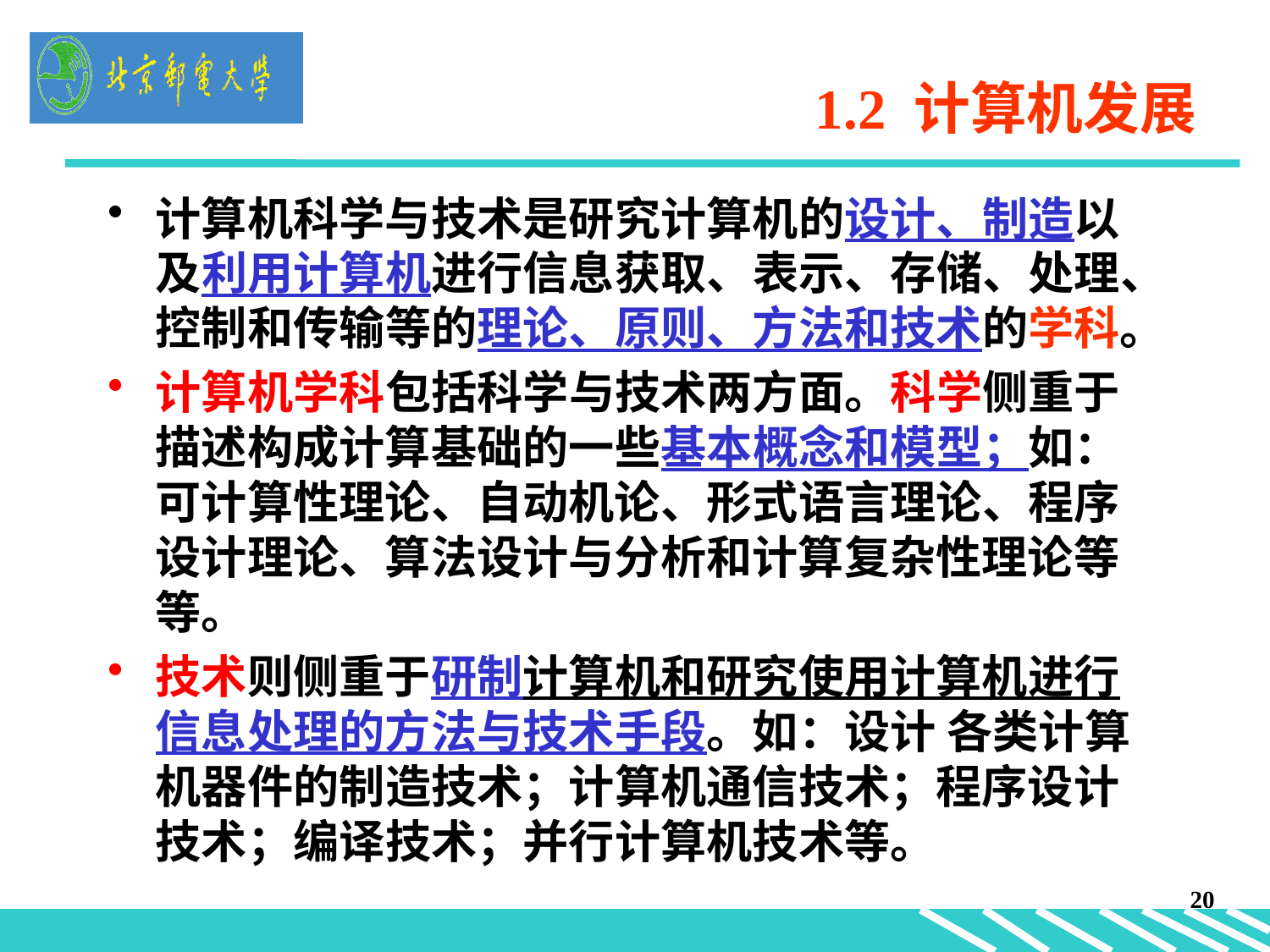

1.2 计算机发展
计算机科学与技术是研究计算机的设计、制造以及利用计算机进行信息获取、表示、存储、处理、控制和传输等的理论、原则、方法和技术的学科。
计算机学科包括科学与技术两方面。科学侧重于描述构成计算基础的一些基本概念和模型；如：可计算性理论、自动机论、形式语言理论、程序设计理论、算法设计与分析和计算复杂性理论等等。
技术则侧重于研制计算机和研究使用计算机进行信息处理的方法与技术手段。如：设计 各类计算机器件的制造技术；计算机通信技术；程序设计技术；编译技术；并行计算机技术等。
20